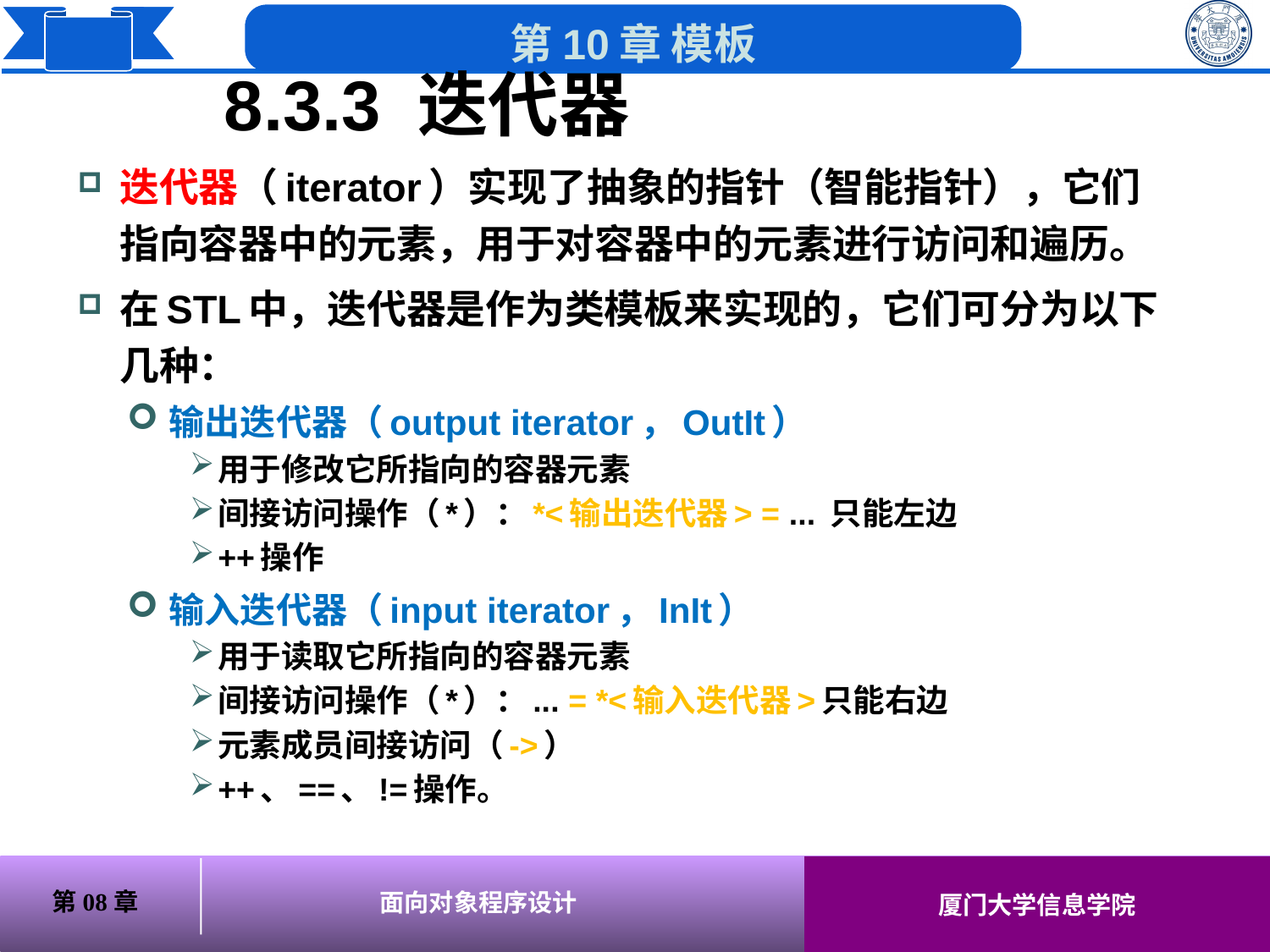

# 8.3.3 迭代器
迭代器（iterator）实现了抽象的指针（智能指针），它们指向容器中的元素，用于对容器中的元素进行访问和遍历。
在STL中，迭代器是作为类模板来实现的，它们可分为以下几种：
输出迭代器（output iterator，OutIt）
用于修改它所指向的容器元素
间接访问操作（*）：*<输出迭代器> = ... 只能左边
++操作
输入迭代器（input iterator，InIt）
用于读取它所指向的容器元素
间接访问操作（*）：... = *<输入迭代器>只能右边
元素成员间接访问（->）
++、==、!=操作。
50